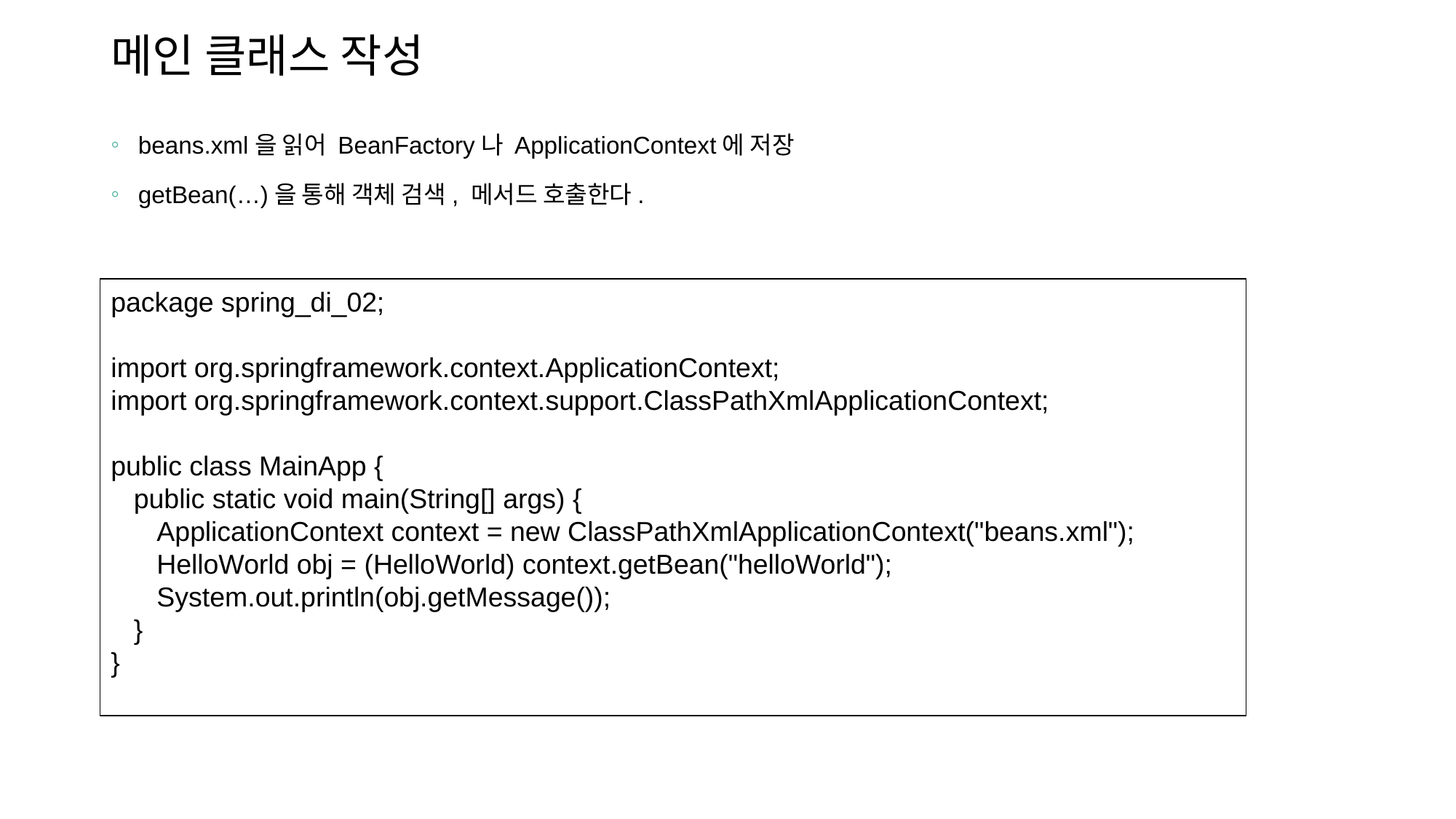

# 메인 클래스 작성
beans.xml을 읽어 BeanFactory나 ApplicationContext에 저장
getBean(…)을 통해 객체 검색, 메서드 호출한다.
package spring_di_02;

import org.springframework.context.ApplicationContext;
import org.springframework.context.support.ClassPathXmlApplicationContext;

public class MainApp {
   public static void main(String[] args) {
      ApplicationContext context = new ClassPathXmlApplicationContext("beans.xml");
      HelloWorld obj = (HelloWorld) context.getBean("helloWorld");
      System.out.println(obj.getMessage());
   }
}